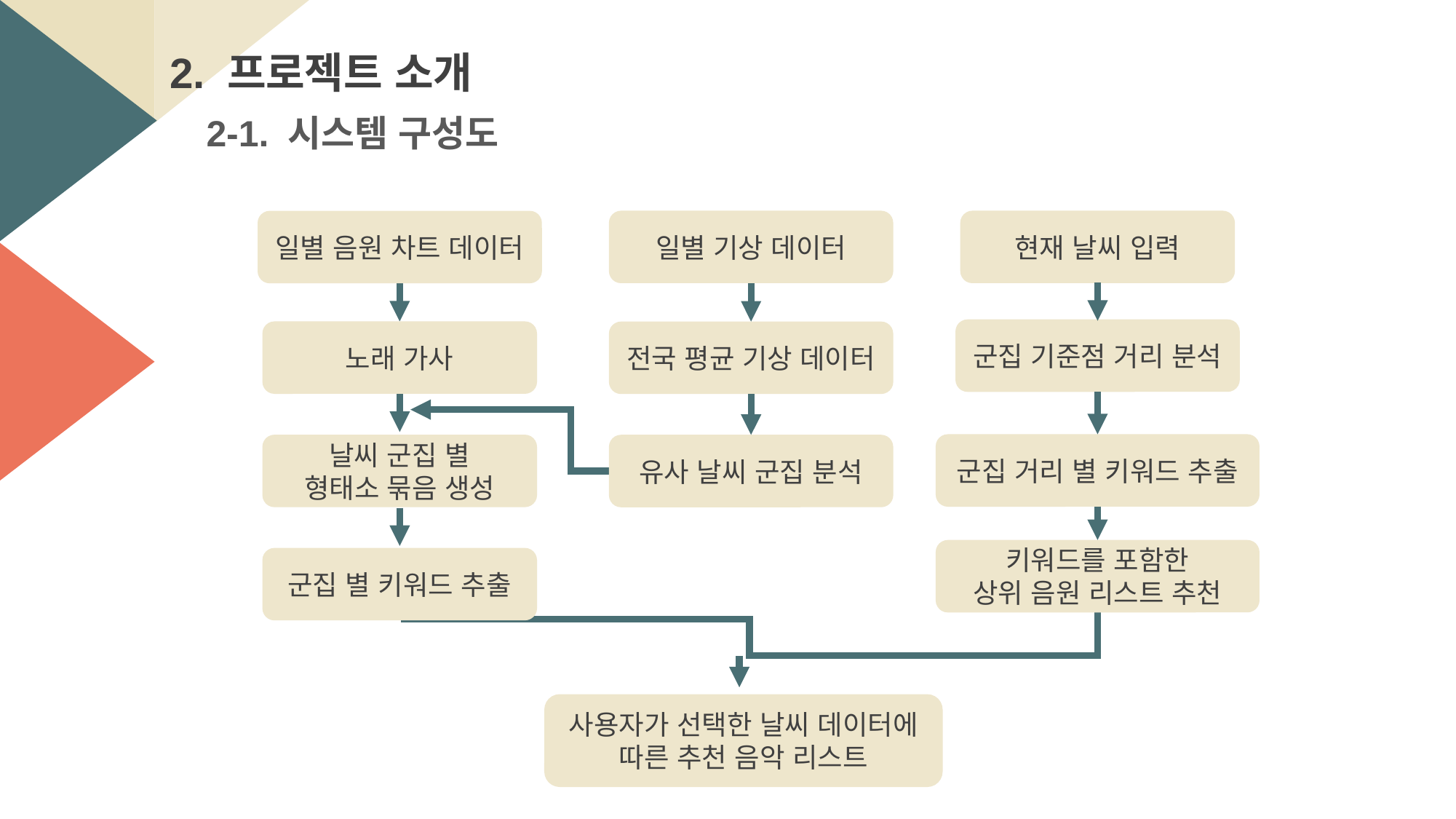

2. 프로젝트 소개
2-1. 시스템 구성도
일별 기상 데이터
현재 날씨 입력
일별 음원 차트 데이터
군집 기준점 거리 분석
노래 가사
전국 평균 기상 데이터
군집 거리 별 키워드 추출
날씨 군집 별
형태소 묶음 생성
유사 날씨 군집 분석
키워드를 포함한
상위 음원 리스트 추천
군집 별 키워드 추출
사용자가 선택한 날씨 데이터에 따른 추천 음악 리스트